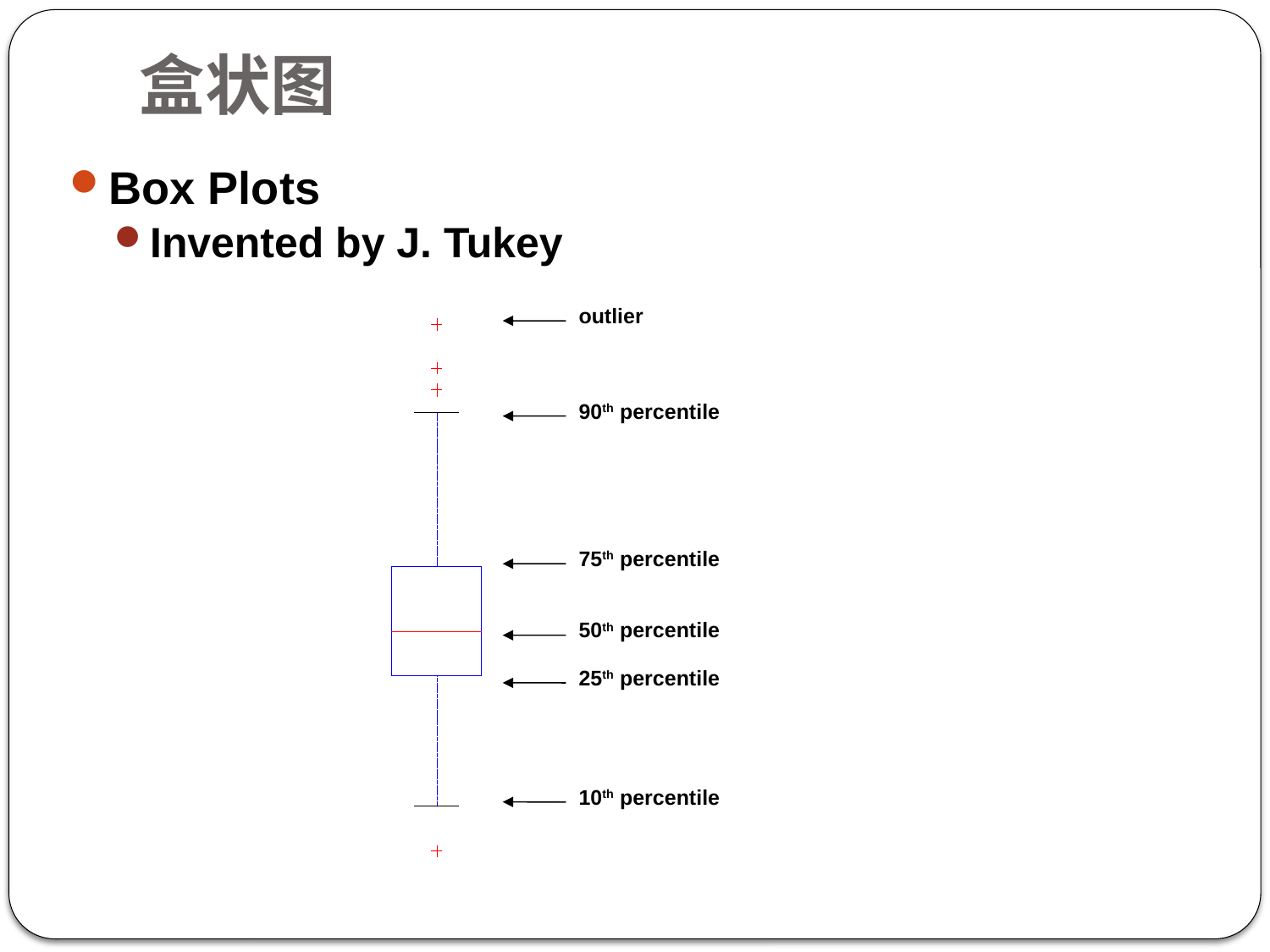

# 盒状图
Box Plots
Invented by J. Tukey

outlier

90th percentile

75th percentile

50th percentile

25th percentile

10th percentile